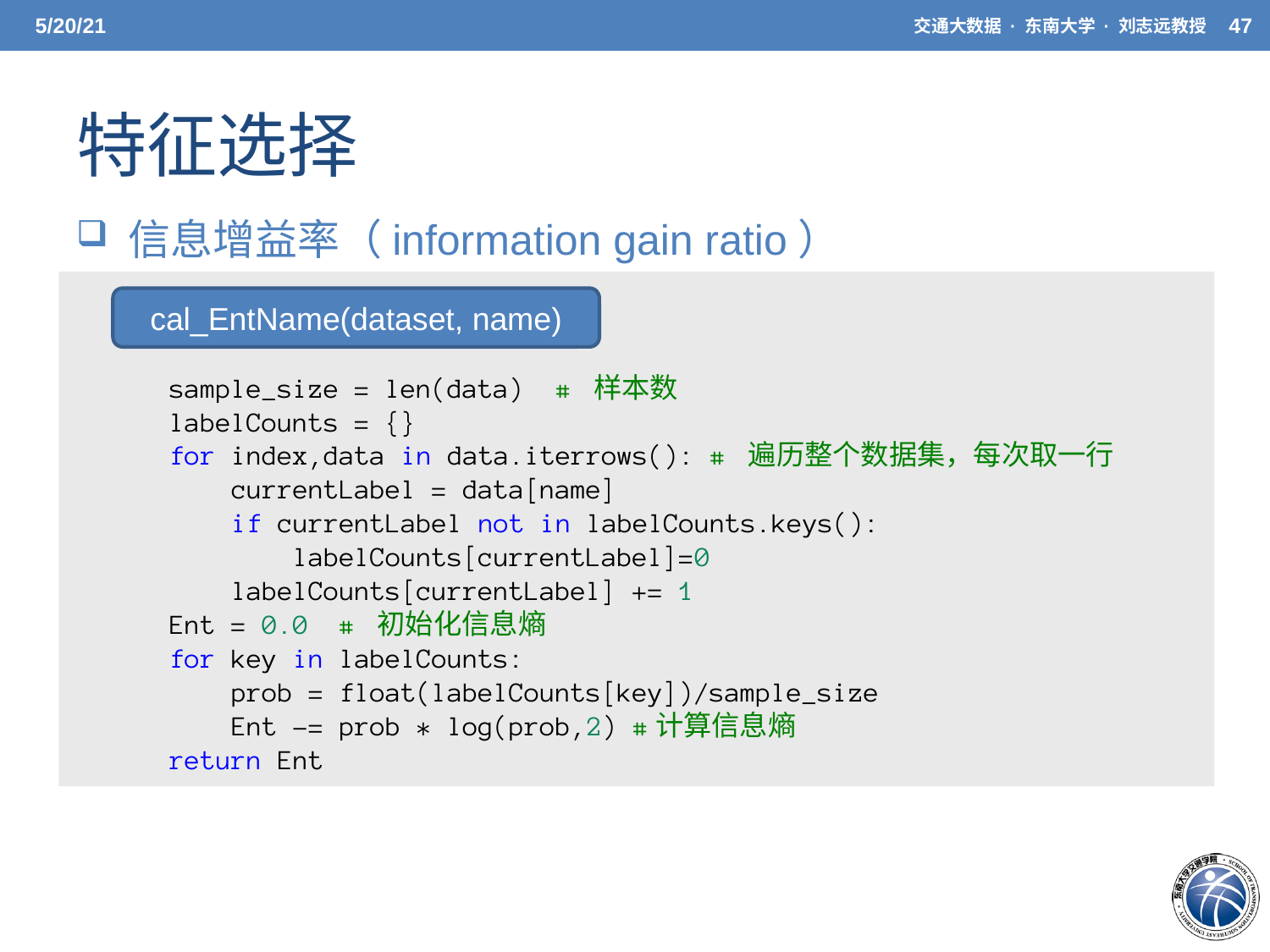

5/20/21
交通大数据 · 东南大学 · 刘志远教授
47
# 特征选择
 信息增益率（information gain ratio）

cal_EntName(dataset, name)
    sample_size = len(data)  # 样本数
    labelCounts = {}
    for index,data in data.iterrows(): # 遍历整个数据集，每次取一行
        currentLabel = data[name]
        if currentLabel not in labelCounts.keys():
            labelCounts[currentLabel]=0
        labelCounts[currentLabel] += 1
    Ent = 0.0  # 初始化信息熵
    for key in labelCounts:
        prob = float(labelCounts[key])/sample_size
        Ent -= prob * log(prob,2) #计算信息熵
    return Ent